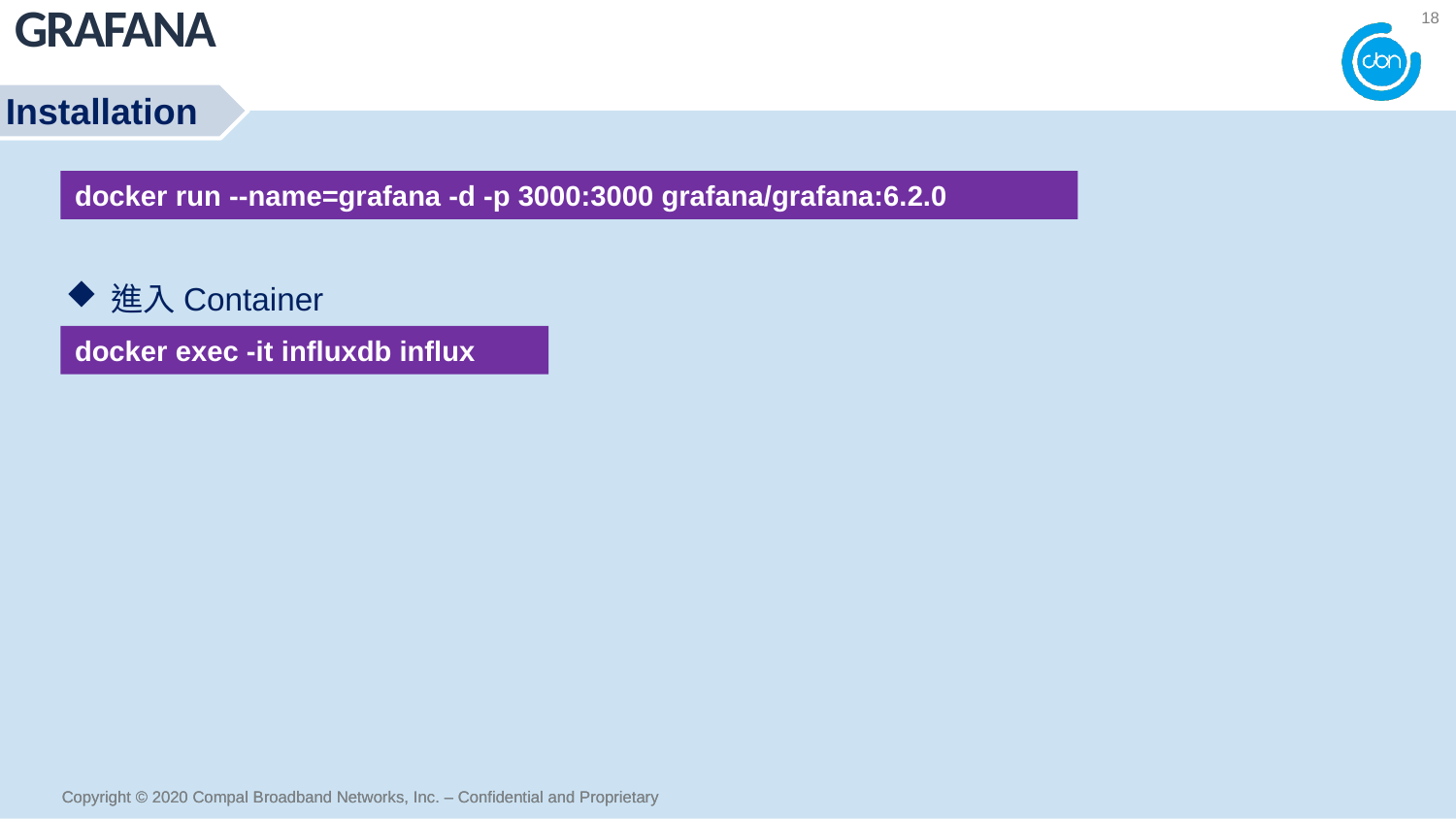

grafana
18
Installation
docker run --name=grafana -d -p 3000:3000 grafana/grafana:6.2.0
進入Container
docker exec -it influxdb influx